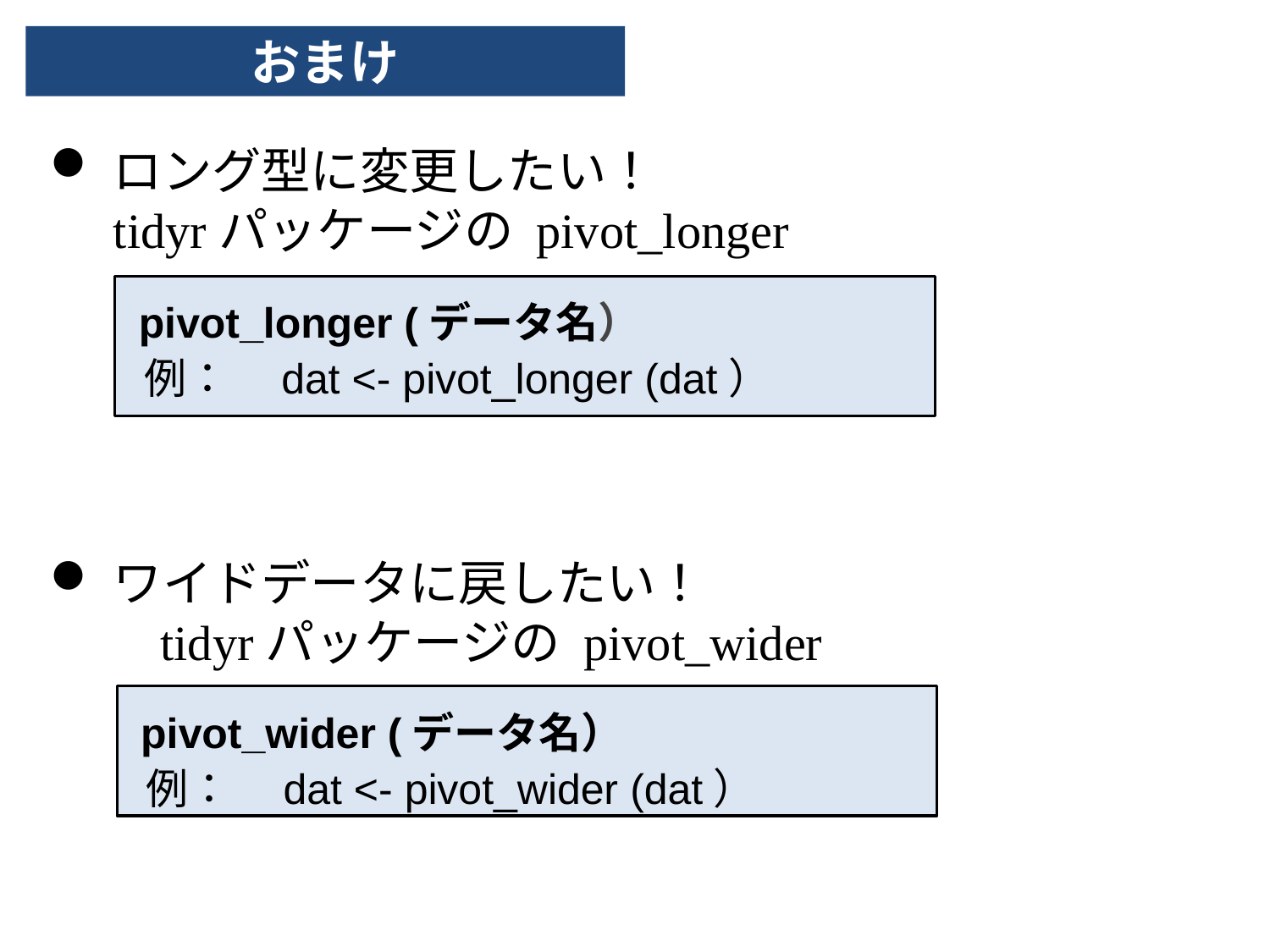

おまけ
ロング型に変更したい！
tidyrパッケージの pivot_longer

ワイドデータに戻したい！
　　tidyrパッケージの pivot_wider

  pivot_longer (データ名）
  例：　dat <- pivot_longer (dat）
  pivot_wider (データ名）
  例：　dat <- pivot_wider (dat）